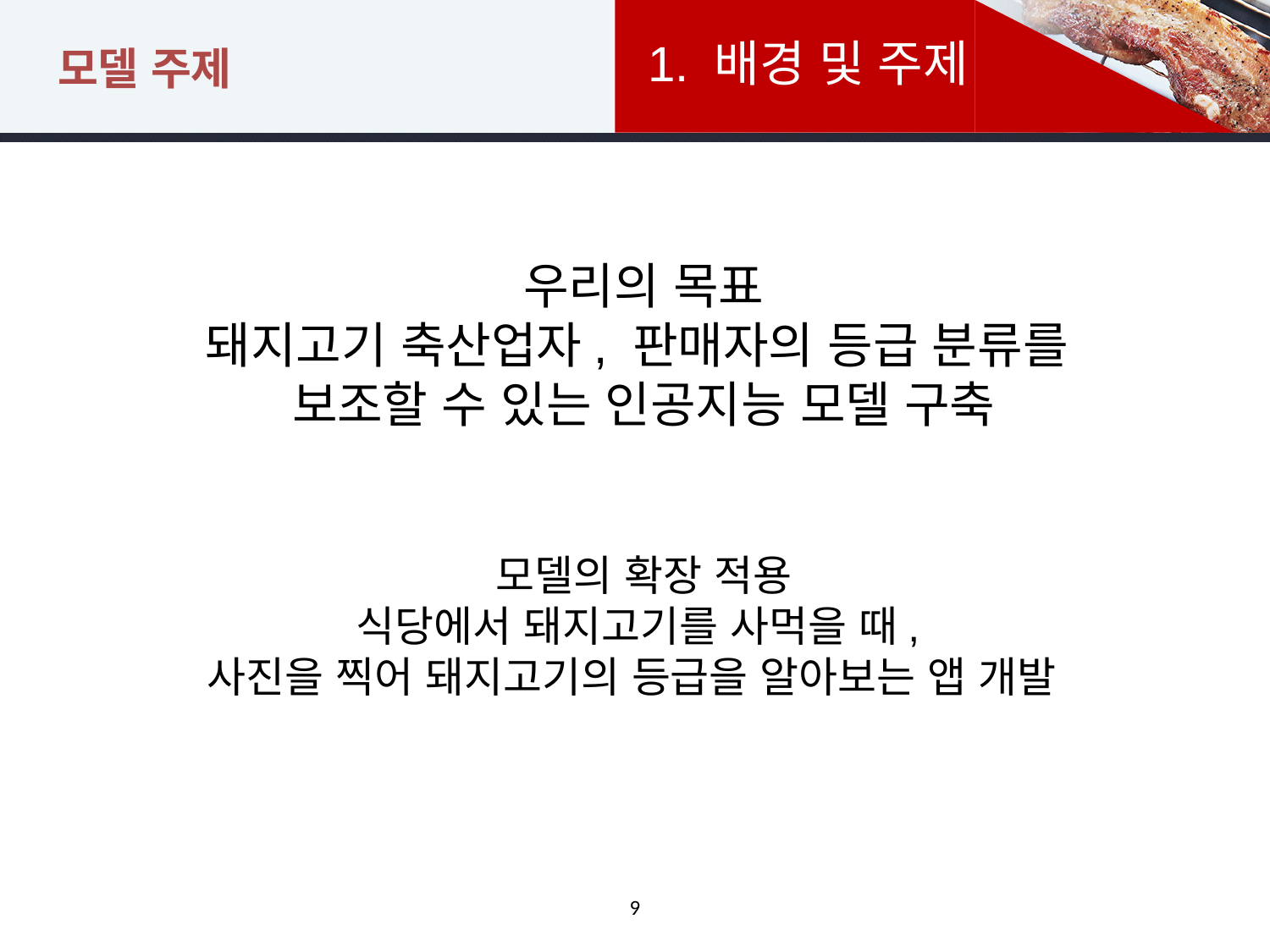

# 모델 주제
1. 배경 및 주제
우리의 목표
돼지고기 축산업자, 판매자의 등급 분류를
보조할 수 있는 인공지능 모델 구축

모델의 확장 적용
식당에서 돼지고기를 사먹을 때,
사진을 찍어 돼지고기의 등급을 알아보는 앱 개발

9